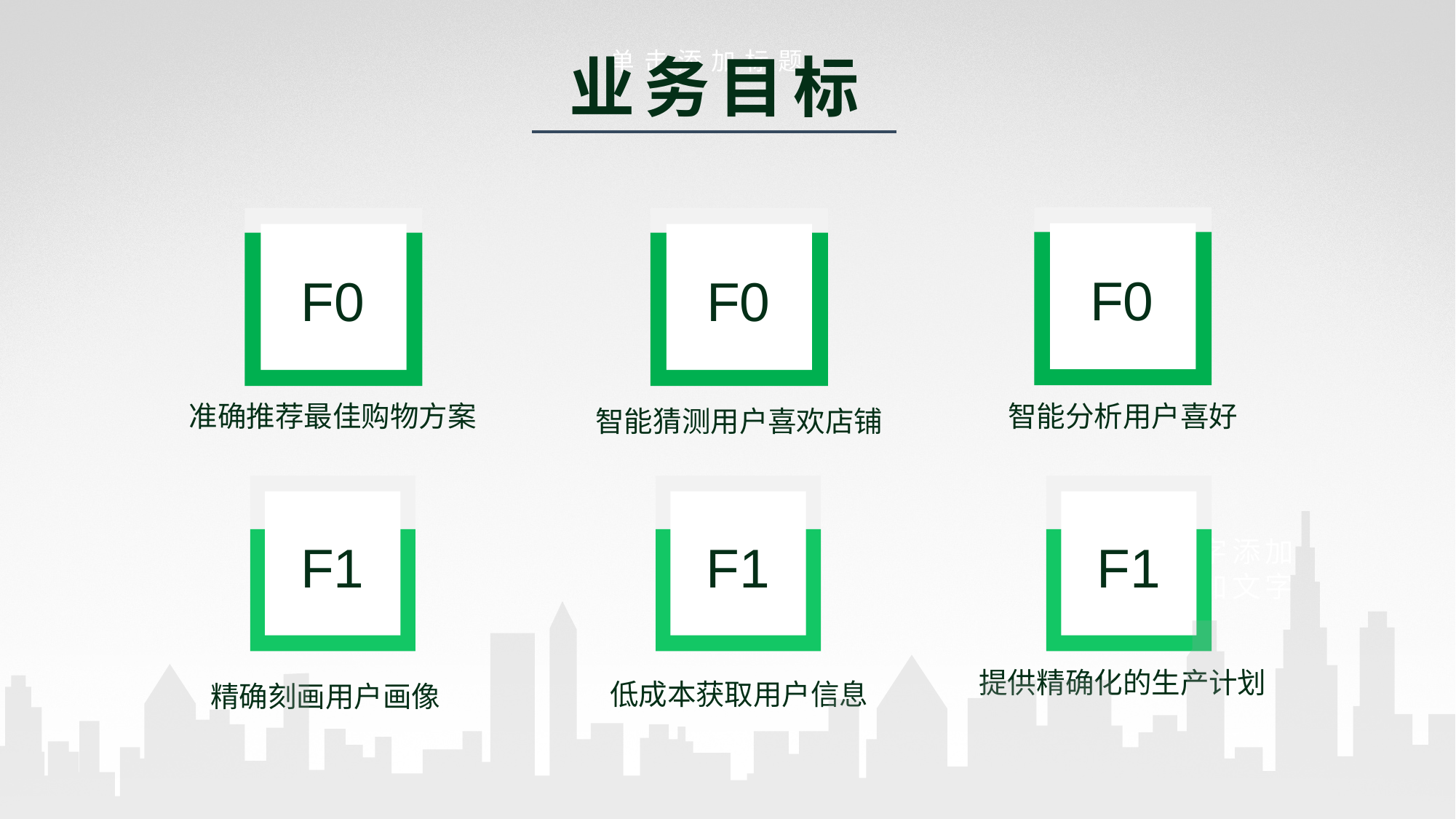

业务目标
单击添加标题

F0
智能分析用户喜好

F0
准确推荐最佳购物方案

F0
智能猜测用户喜欢店铺

F1
精确刻画用户画像

F1
低成本获取用户信息

F1
提供精确化的生产计划

添加文字添加文字添加文字添加文字